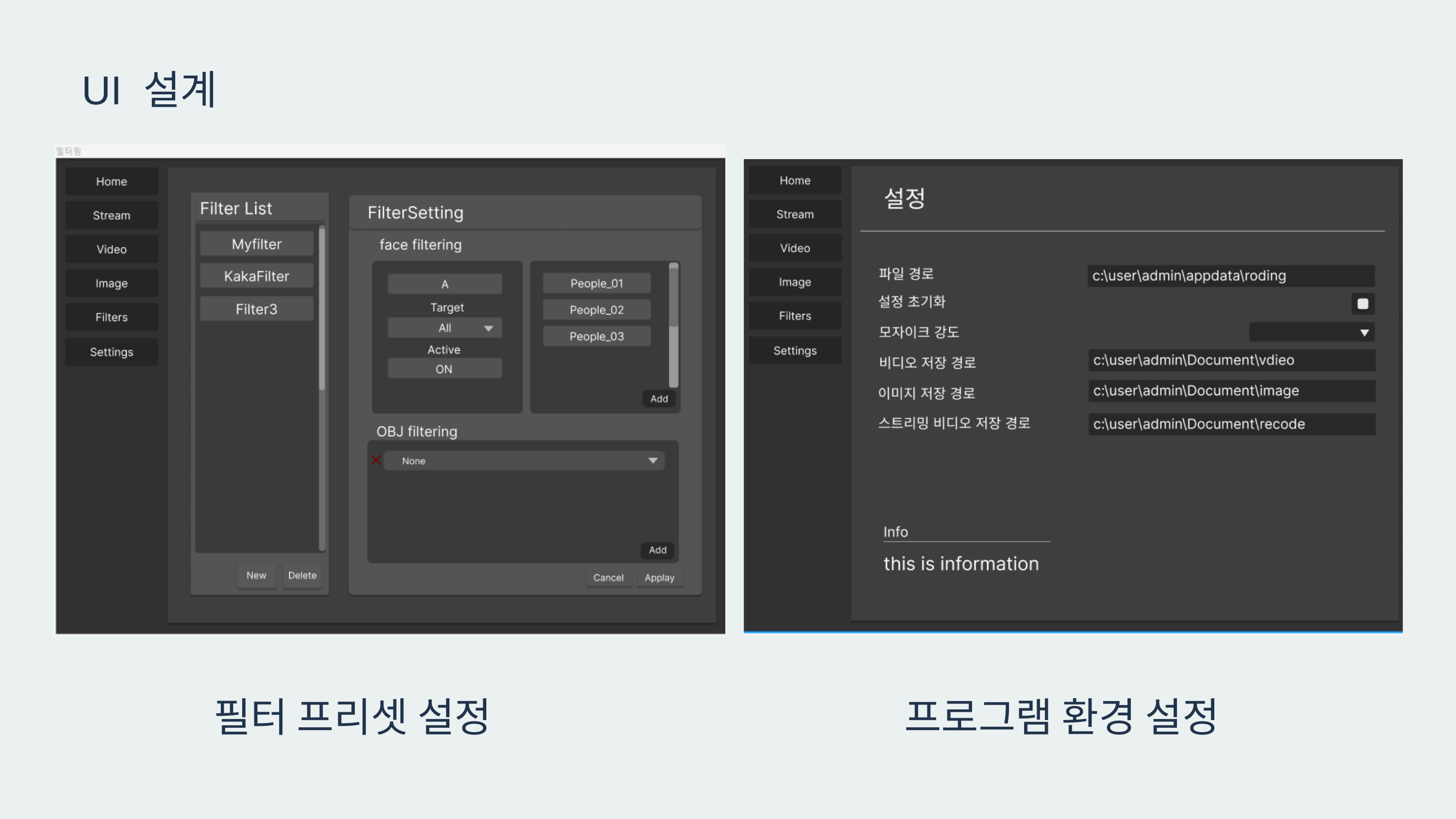

UI 설계

필터 프리셋 설정
프로그램 환경 설정